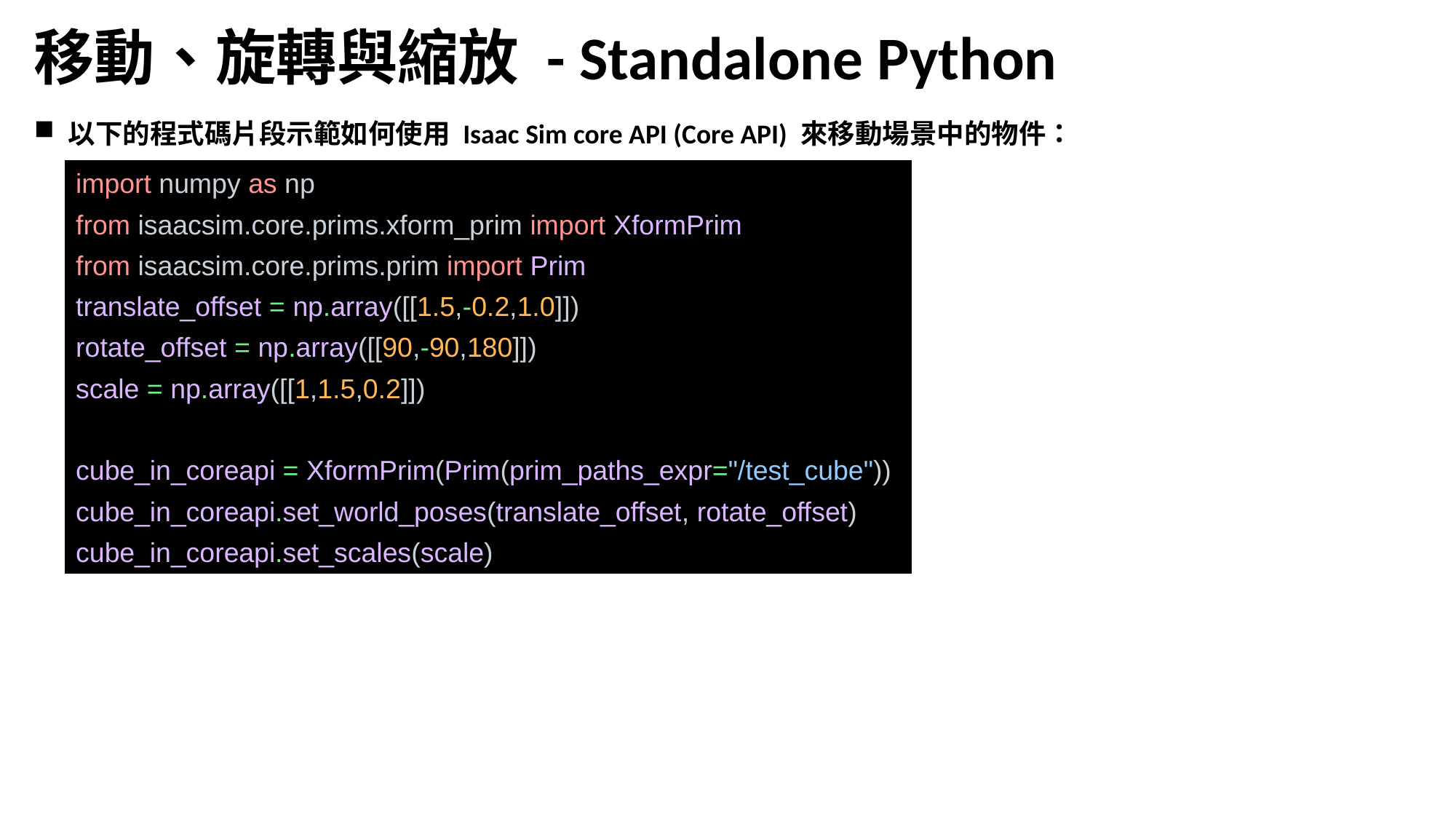

移動、旋轉與縮放 - Standalone Python
以下的程式碼片段示範如何使用 Isaac Sim core API (Core API) 來移動場景中的物件：
import numpy as np
from isaacsim.core.prims.xform_prim import XformPrim
from isaacsim.core.prims.prim import Prim
translate_offset = np.array([[1.5,-0.2,1.0]])
rotate_offset = np.array([[90,-90,180]])
scale = np.array([[1,1.5,0.2]])

cube_in_coreapi = XformPrim(Prim(prim_paths_expr="/test_cube"))
cube_in_coreapi.set_world_poses(translate_offset, rotate_offset)
cube_in_coreapi.set_scales(scale)